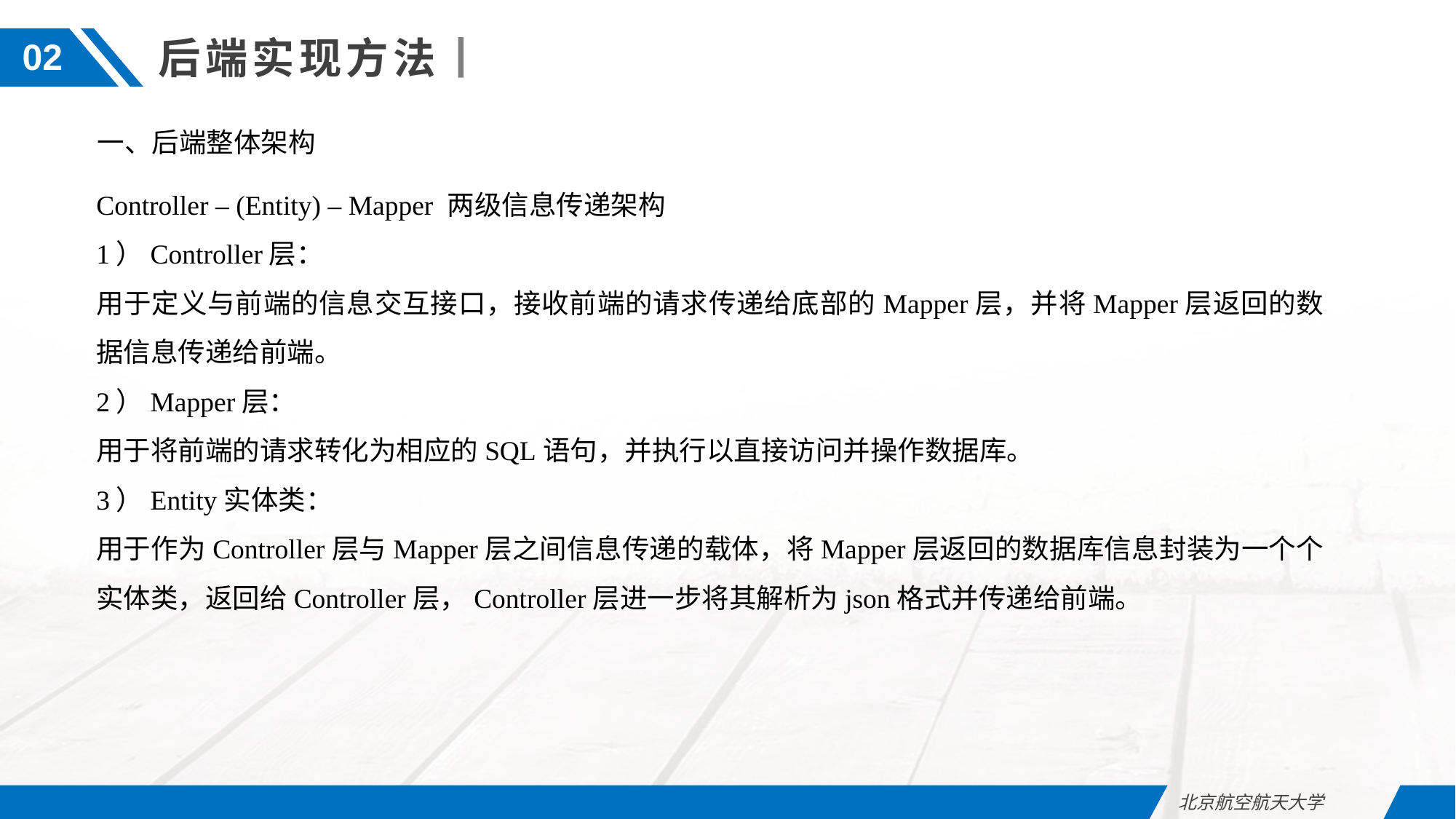

后端实现方法

02

一、后端整体架构
Controller – (Entity) – Mapper 两级信息传递架构
1）Controller层：
用于定义与前端的信息交互接口，接收前端的请求传递给底部的Mapper层，并将Mapper层返回的数据信息传递给前端。
2）Mapper层：
用于将前端的请求转化为相应的SQL语句，并执行以直接访问并操作数据库。
3）Entity实体类：
用于作为Controller层与Mapper层之间信息传递的载体，将Mapper层返回的数据库信息封装为一个个实体类，返回给Controller层，Controller层进一步将其解析为json格式并传递给前端。

北京航空航天大学